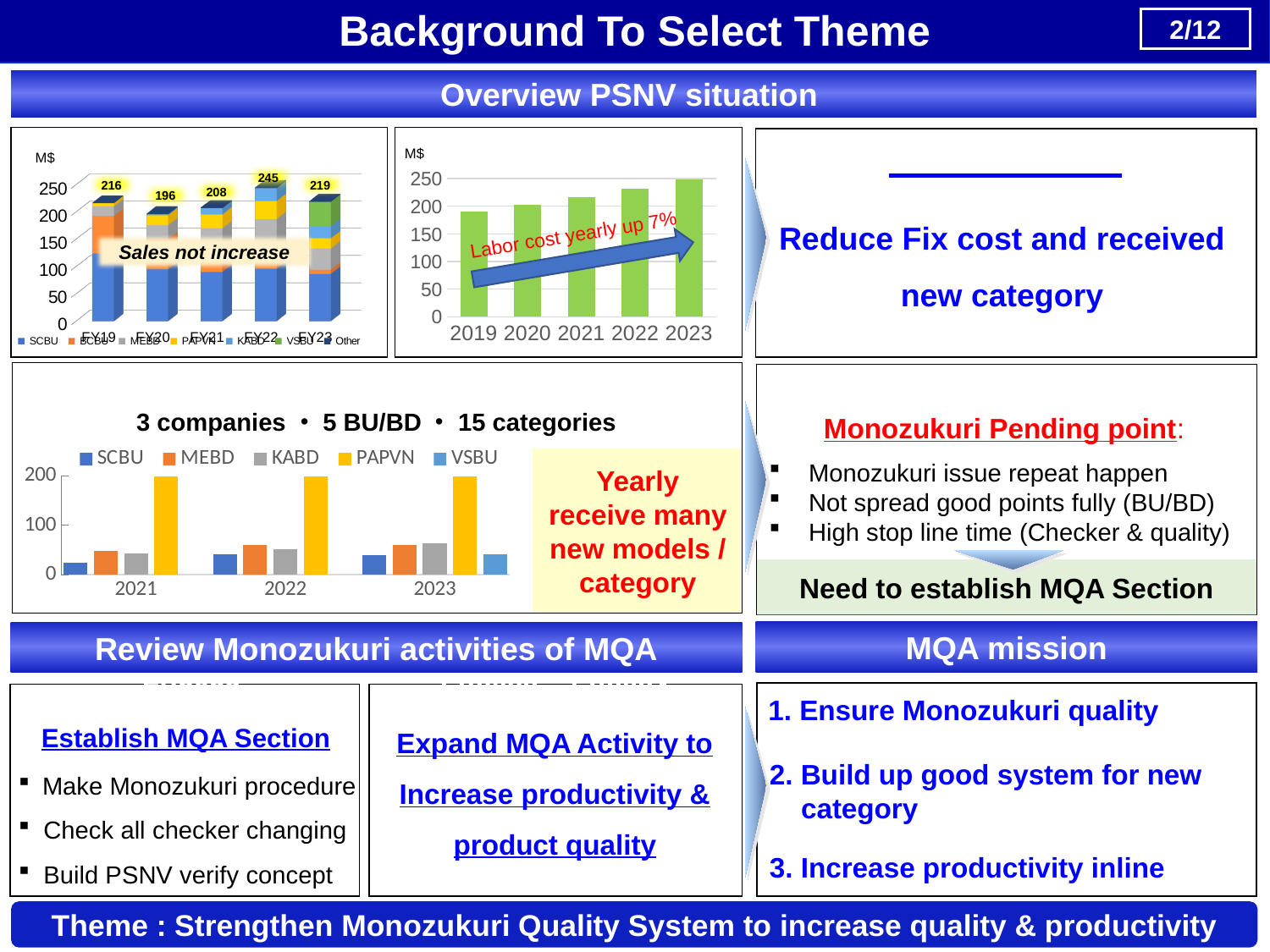

Background To Select Theme
2/12
Overview PSNV situation

### Chart

| Category | Series 1 |
|---|---|
| 2019 | 190.0 |
| 2020 | 203.0 |
| 2021 | 217.0 |
| 2022 | 232.0 |
| 2023 | 249.0 |

[unsupported chart]

PSNV missions
Sales Amount
Labor cost
M$
M$
245
Reduce Fix cost and received new category
219
216
208
196
Labor cost yearly up 7%

Sales not increase

Manufacturing

       Monozukuri Pending point:

Monozukuri issue repeat happen
Not spread good points fully (BU/BD)
High stop line time (Checker & quality)
New Model Situation
3 companies・5 BU/BD・15 categories

### Chart

| Category | SCBU | MEBD | KABD | PAPVN | VSBU |
|---|---|---|---|---|---|
| 2021 | 24.0 | 48.0 | 43.0 | 206.0 | None |
| 2022 | 42.0 | 61.0 | 52.0 | 230.0 | None |
| 2023 | 40.0 | 60.0 | 63.0 | 200.0 | 42.0 |
Yearly receive many new models / category

Need to establish MQA Section
MQA mission
Review Monozukuri activities of MQA
FY2023 ~ FY2024
FY2022

1. Ensure Monozukuri quality
Expand MQA Activity to Increase productivity & product quality
Establish MQA Section
Make Monozukuri procedure
Check all checker changing
Build PSNV verify concept
2. Build up good system for new
    category

3. Increase productivity inline
Theme : Strengthen Monozukuri Quality System to increase quality & productivity